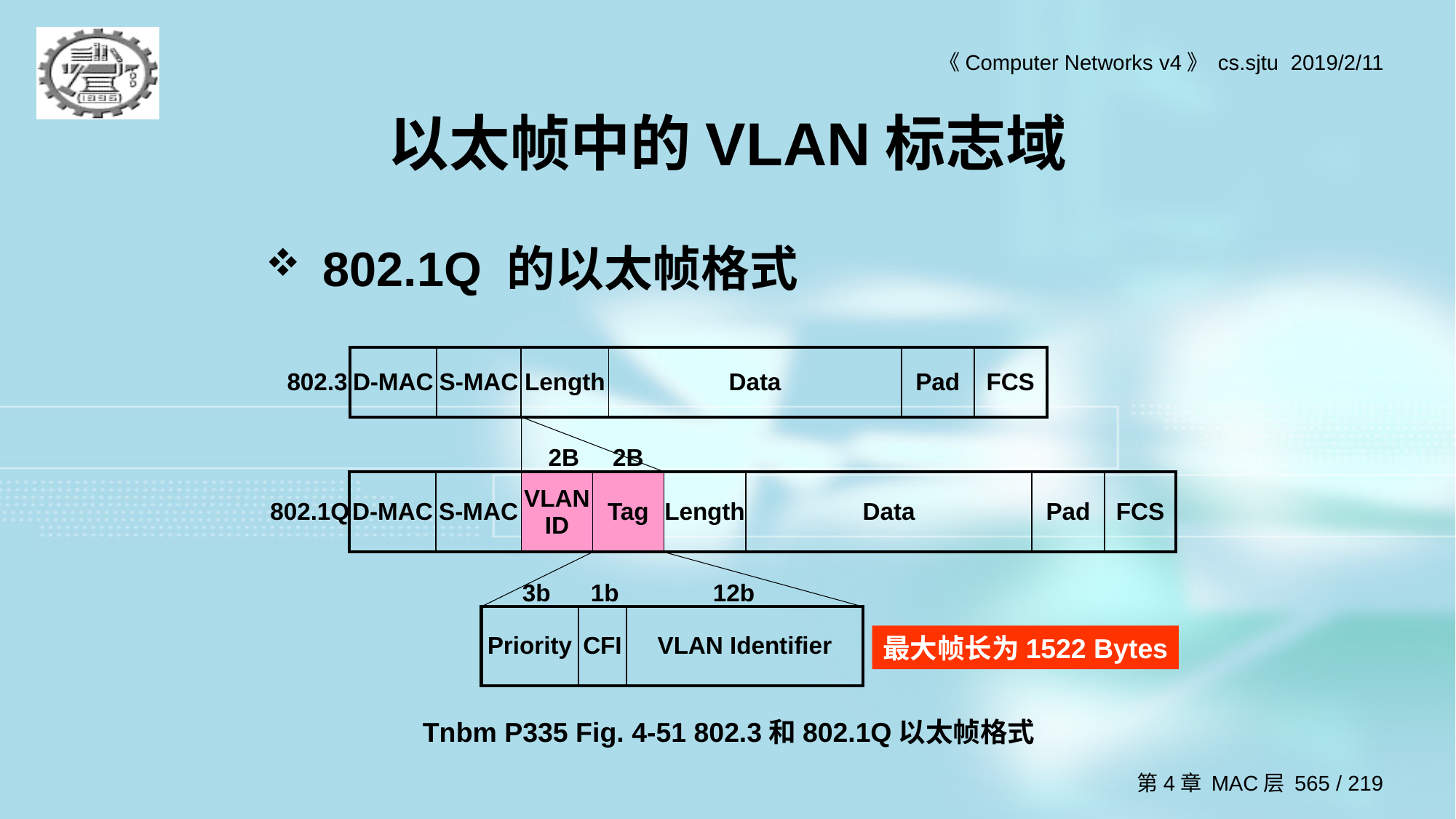

# 以太帧中的VLAN标志域
802.1Q 的以太帧格式
| 802.3 | D-MAC | S-MAC | Length | Data | Pad | FCS |
| --- | --- | --- | --- | --- | --- | --- |

 2B     2B
| 802.1Q | D-MAC | S-MAC | VLANID | Tag | Length | Data | Pad | FCS |
| --- | --- | --- | --- | --- | --- | --- | --- | --- |

    3b      1b              12b
| Priority | CFI | VLAN Identifier |
| --- | --- | --- |
最大帧长为1522 Bytes
Tnbm P335 Fig. 4-51 802.3和802.1Q以太帧格式